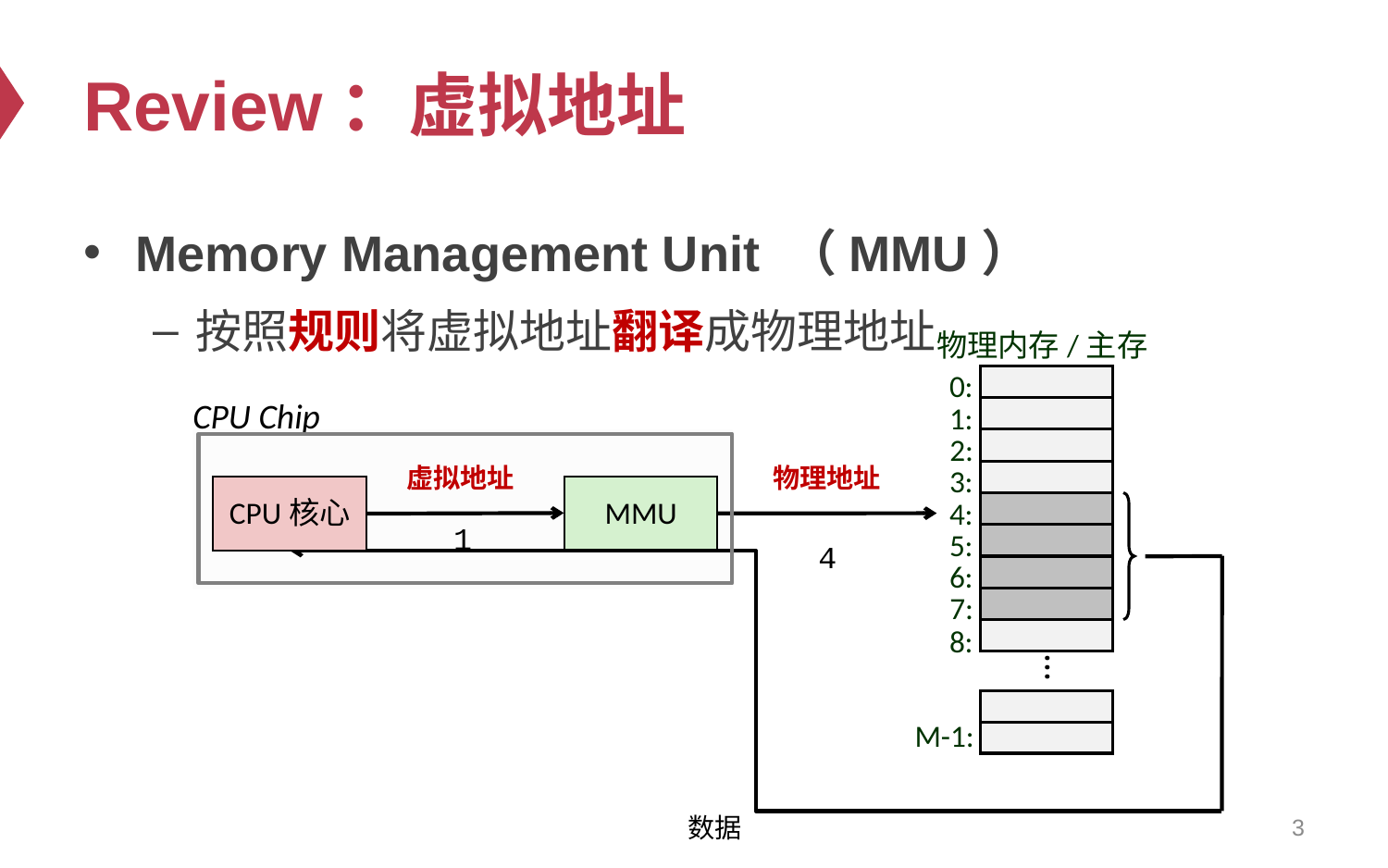

# Review：虚拟地址
Memory Management Unit （MMU）
按照规则将虚拟地址翻译成物理地址
物理内存/主存
0:

CPU Chip
1:

2:

虚拟地址
物理地址
3:

MMU
CPU核心
4:

1
5:

4
6:

7:

8:
...

M-1:

数据

3